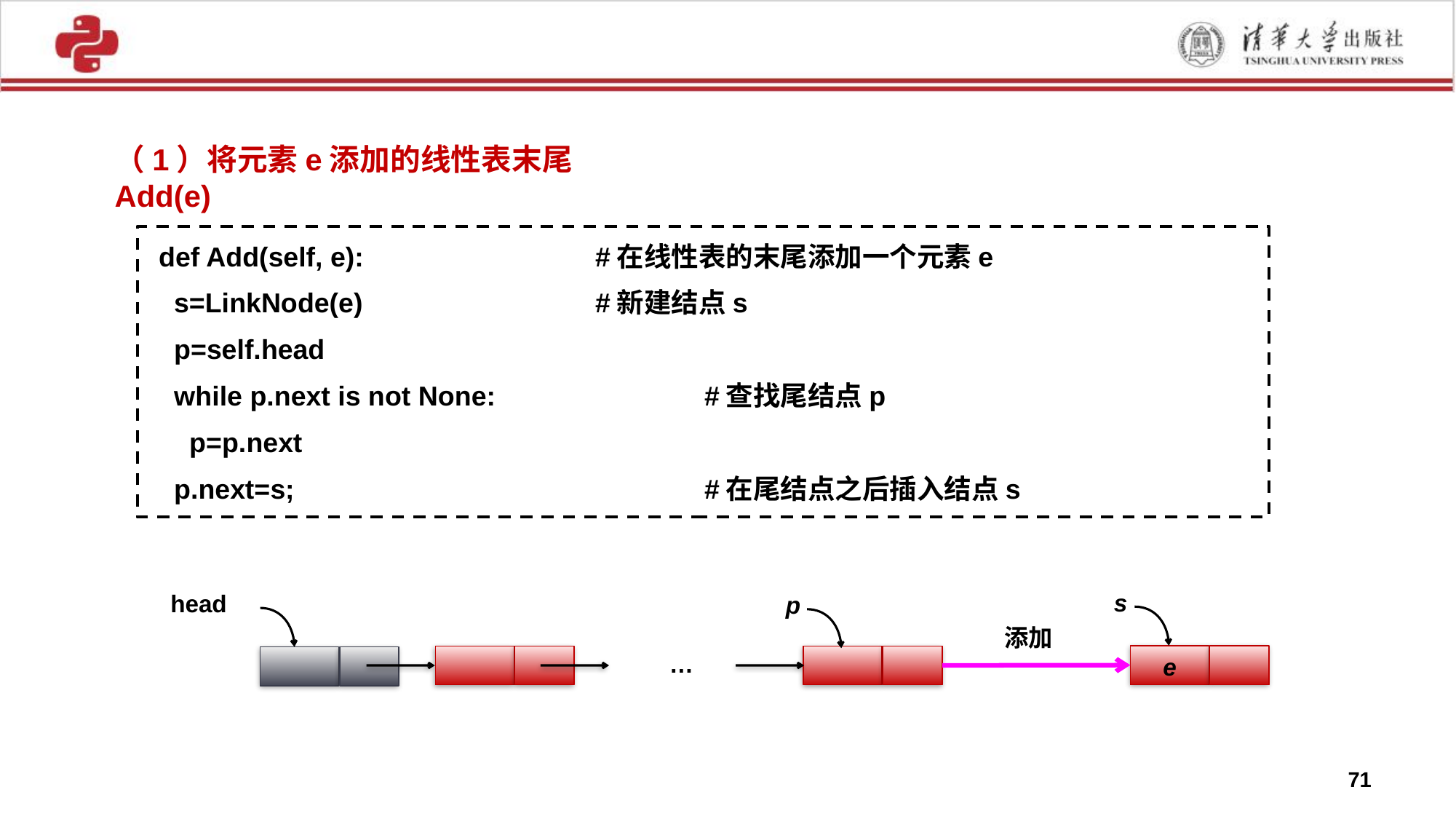

（1）将元素e添加的线性表末尾Add(e)
def Add(self, e):			#在线性表的末尾添加一个元素e
  s=LinkNode(e)		       	#新建结点s
  p=self.head
  while p.next is not None:		#查找尾结点p
    p=p.next
  p.next=s;				#在尾结点之后插入结点s
s
head
p

添加
e

…

71